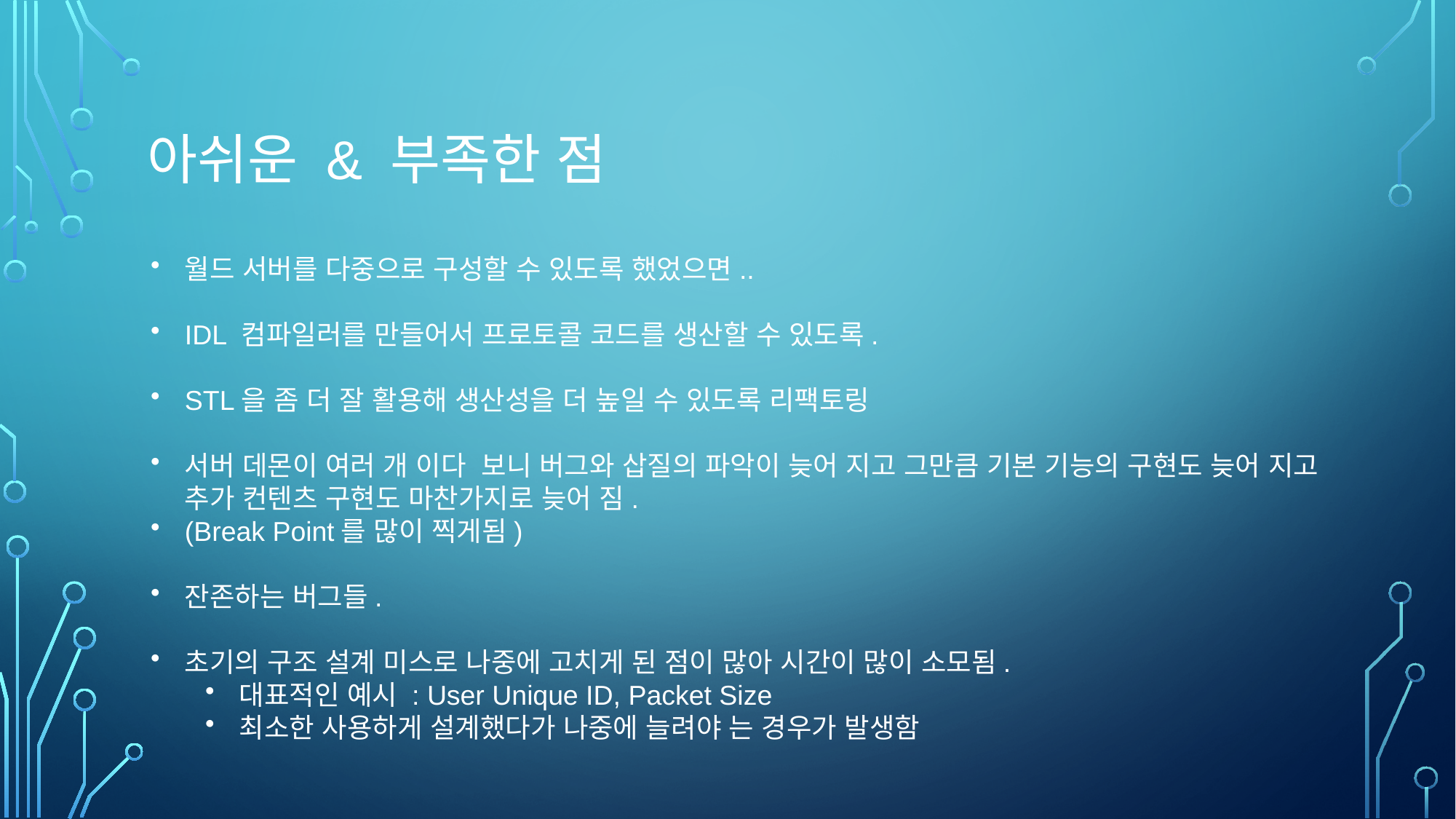

# 아쉬운 & 부족한 점
월드 서버를 다중으로 구성할 수 있도록 했었으면..

IDL 컴파일러를 만들어서 프로토콜 코드를 생산할 수 있도록.

STL을 좀 더 잘 활용해 생산성을 더 높일 수 있도록 리팩토링

서버 데몬이 여러 개 이다  보니 버그와 삽질의 파악이 늦어 지고 그만큼 기본 기능의 구현도 늦어 지고 추가 컨텐츠 구현도 마찬가지로 늦어 짐.
(Break Point를 많이 찍게됨)

잔존하는 버그들.

초기의 구조 설계 미스로 나중에 고치게 된 점이 많아 시간이 많이 소모됨.
대표적인 예시 : User Unique ID, Packet Size
최소한 사용하게 설계했다가 나중에 늘려야 는 경우가 발생함